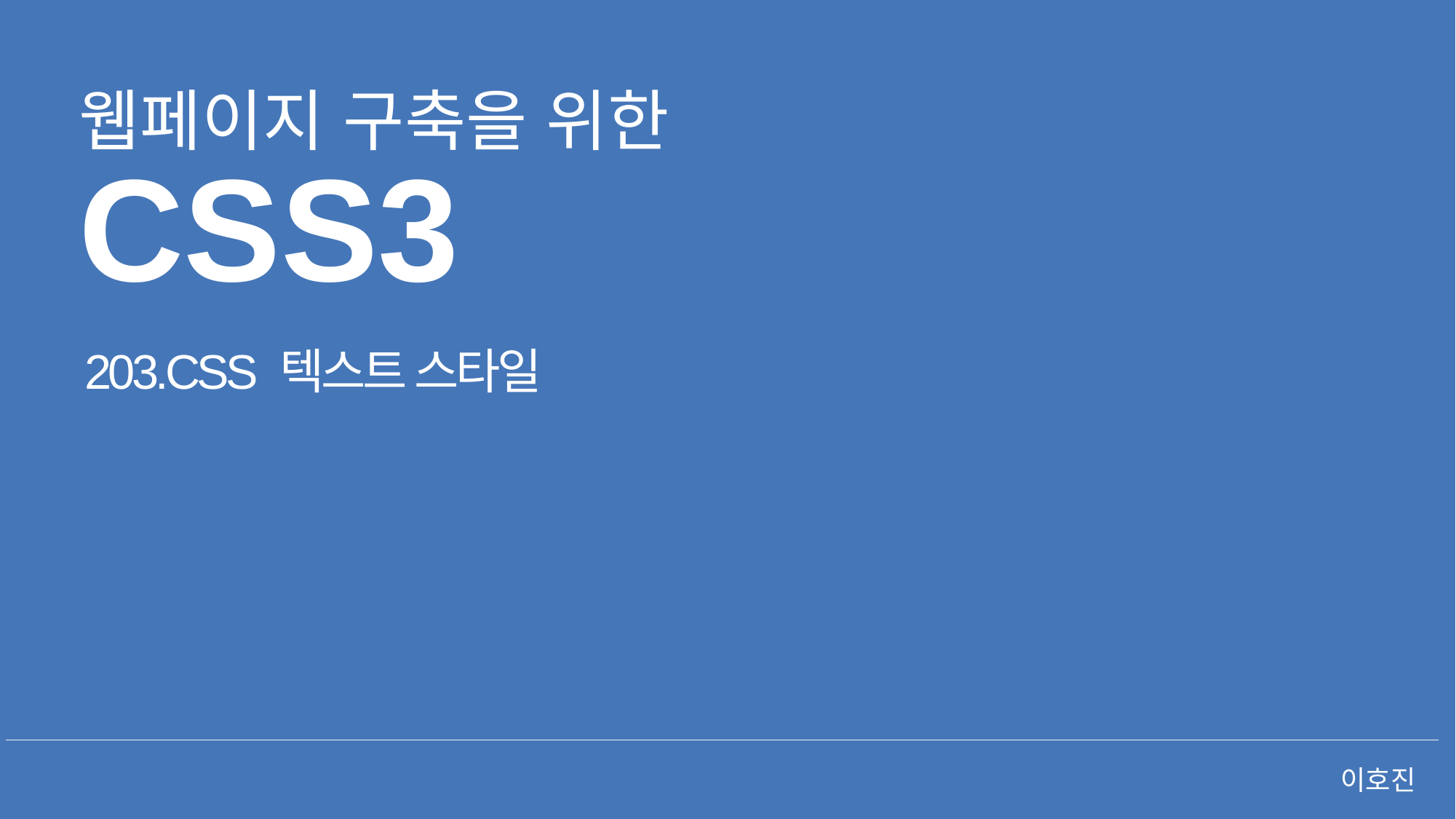

웹페이지 구축을 위한
CSS3
203.CSS 텍스트 스타일
이호진